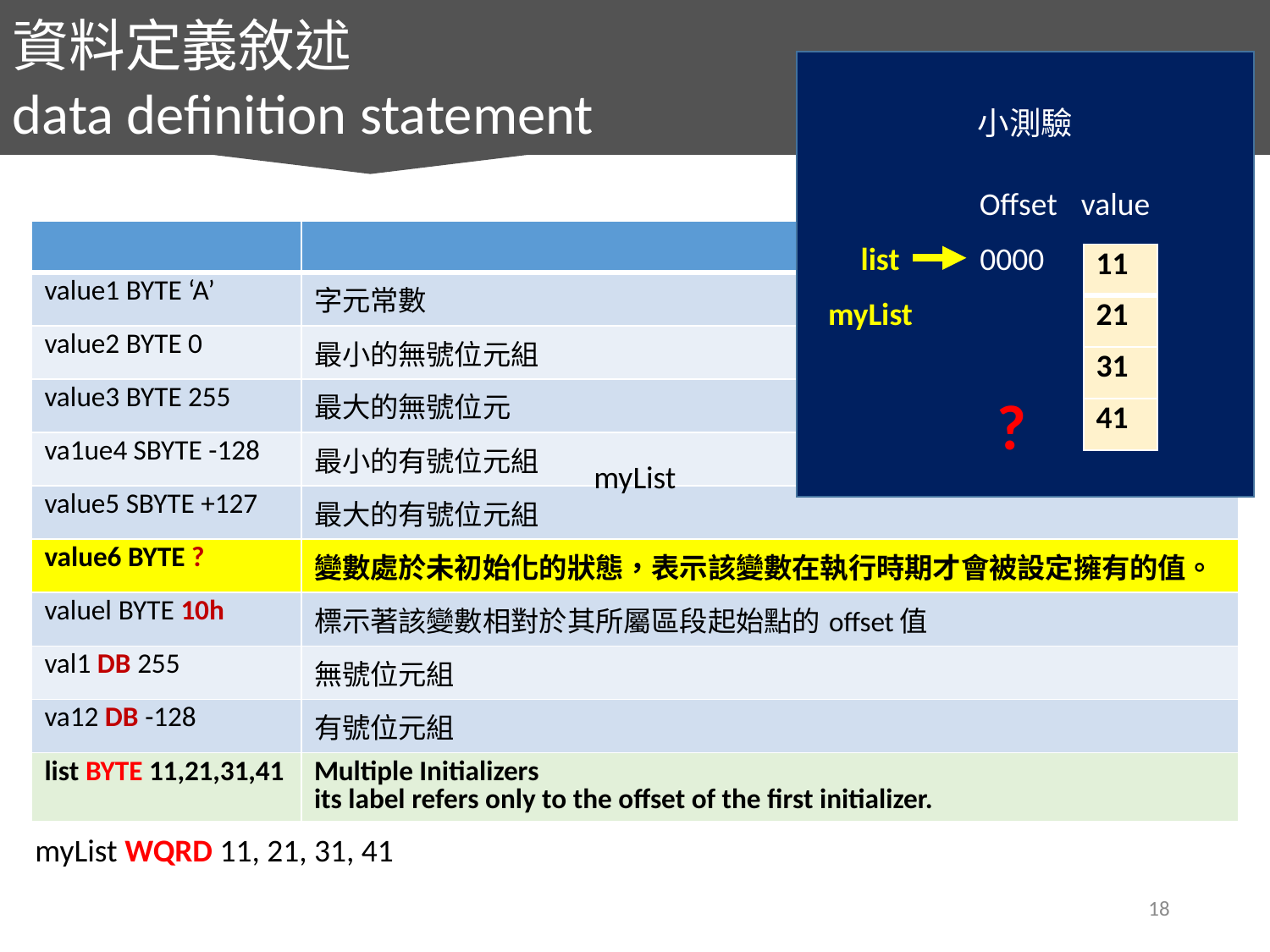

資料定義敘述
data definition statement
小測驗

Offset
value
|  |  |
| --- | --- |
| value1 BYTE ‘A’ | 字元常數 |
| value2 BYTE 0 | 最小的無號位元組 |
| value3 BYTE 255 | 最大的無號位元 |
| va1ue4 SBYTE -128 | 最小的有號位元組 |
| value5 SBYTE +127 | 最大的有號位元組 |
| value6 BYTE ? | 變數處於未初始化的狀態，表示該變數在執行時期才會被設定擁有的值。 |
| valuel BYTE 10h | 標示著該變數相對於其所屬區段起始點的offset值 |
| val1 DB 255 | 無號位元組 |
| va12 DB -128 | 有號位元組 |
| list BYTE 11,21,31,41 | Multiple Initializers its label refers only to the offset of the first initializer. |
0000
list
| 11 |
| --- |
| 21 |
| 31 |
| 41 |
myList
?
myList
myList WQRD 11, 21, 31, 41
18